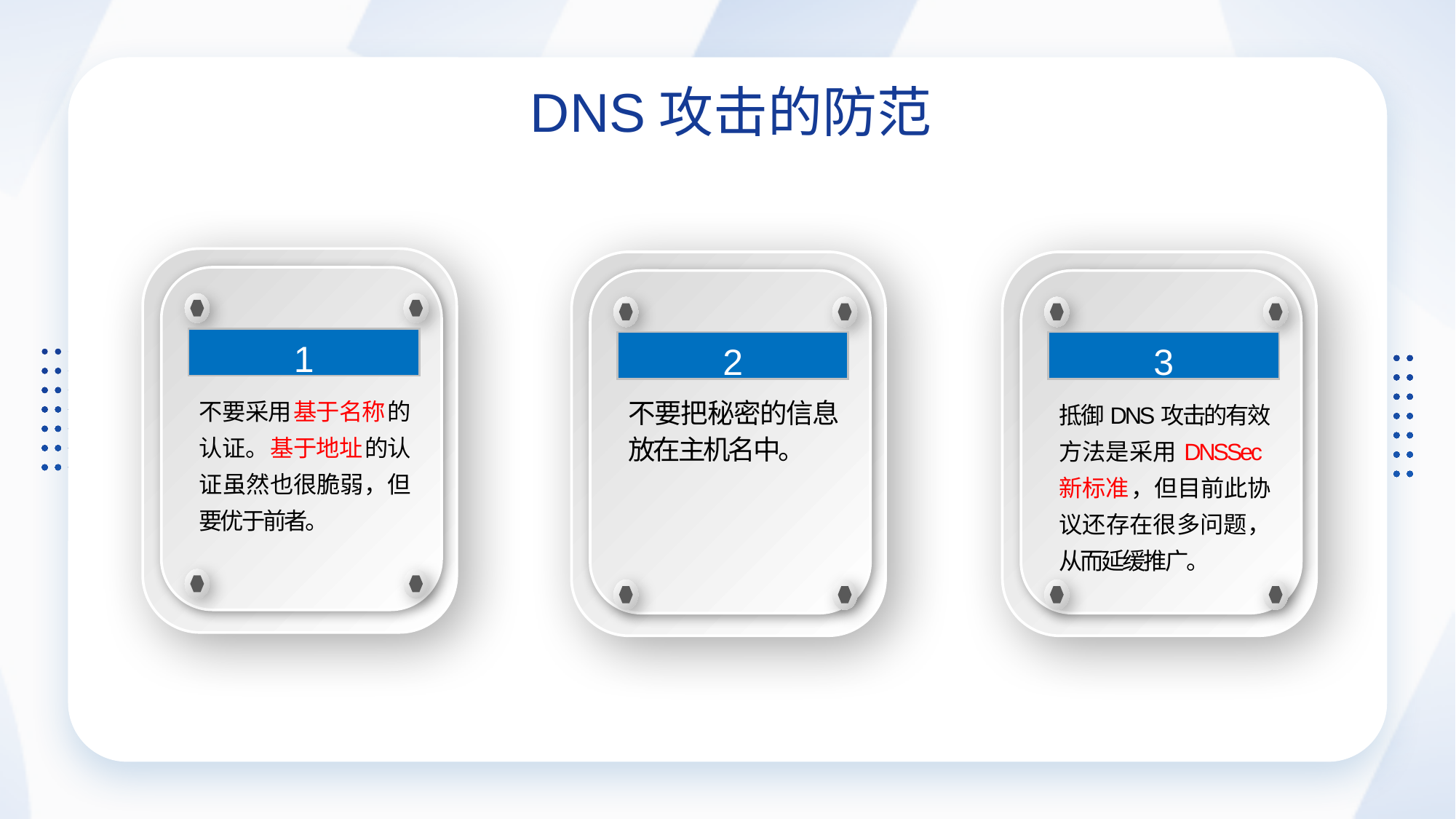

DNS攻击的防范

1

2

3
不要采用基于名称的认证。基于地址的认证虽然也很脆弱，但要优于前者。
不要把秘密的信息放在主机名中。
抵御DNS攻击的有效方法是采用DNSSec新标准，但目前此协议还存在很多问题，从而延缓推广。